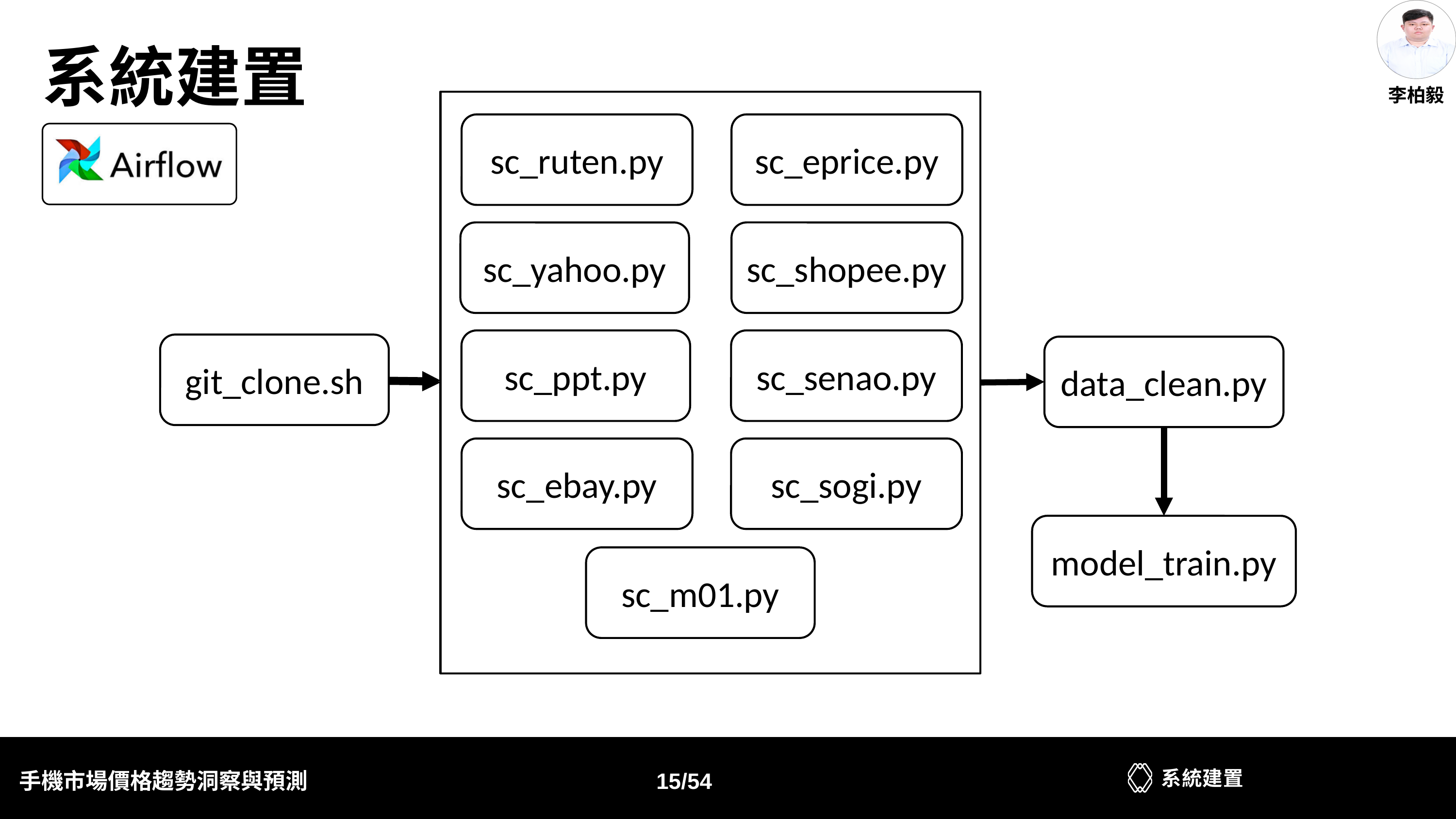

李柏毅
系統建置

sc_ruten.py
sc_eprice.py
sc_yahoo.py
sc_shopee.py
sc_ppt.py
sc_senao.py
git_clone.sh
data_clean.py
sc_ebay.py
sc_sogi.py
model_train.py
sc_m01.py

系統建置